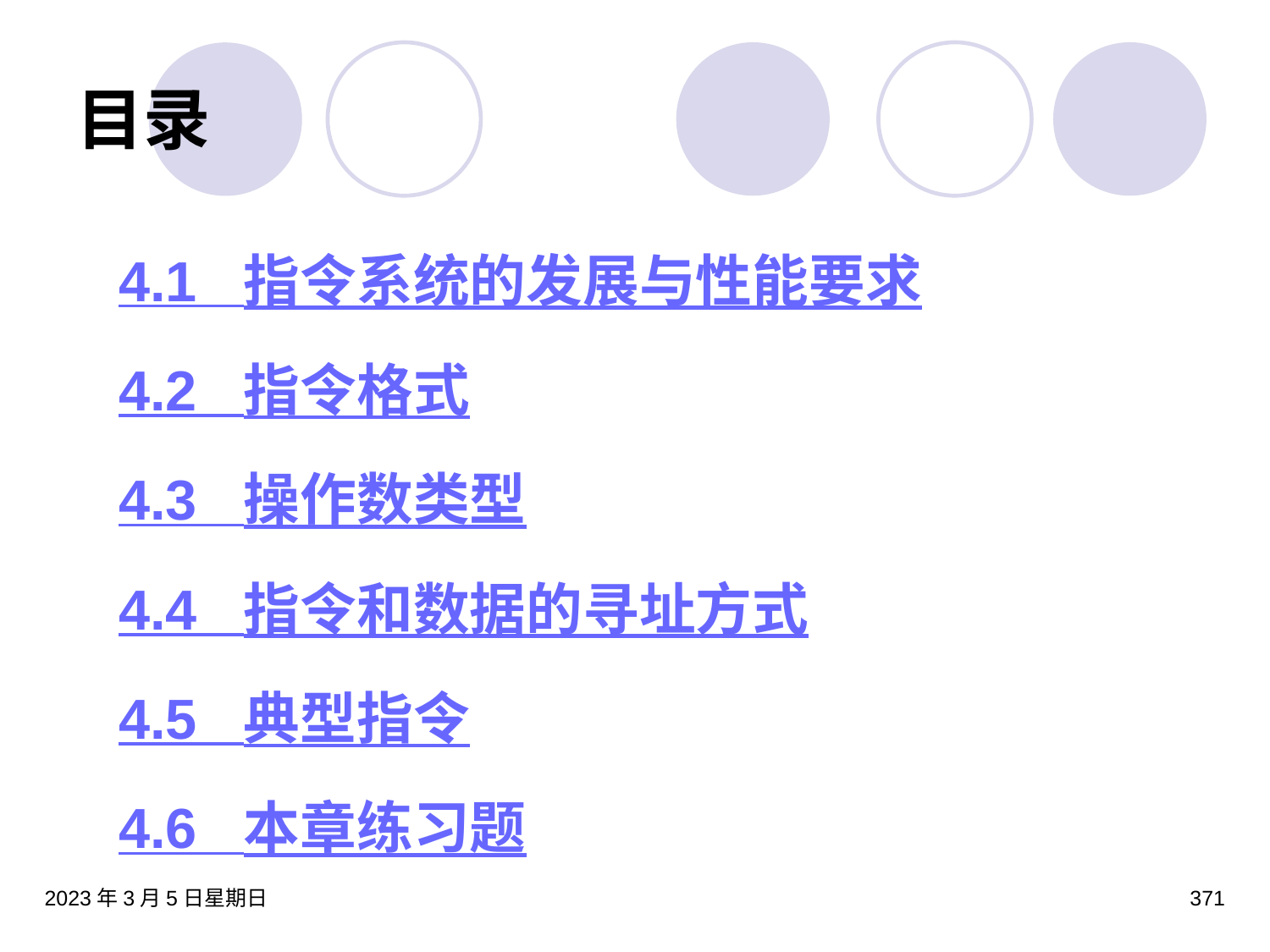

# 目录
4.1   指令系统的发展与性能要求
4.2   指令格式
4.3   操作数类型
4.4   指令和数据的寻址方式
4.5   典型指令
4.6   本章练习题
2023年3月5日星期日
371